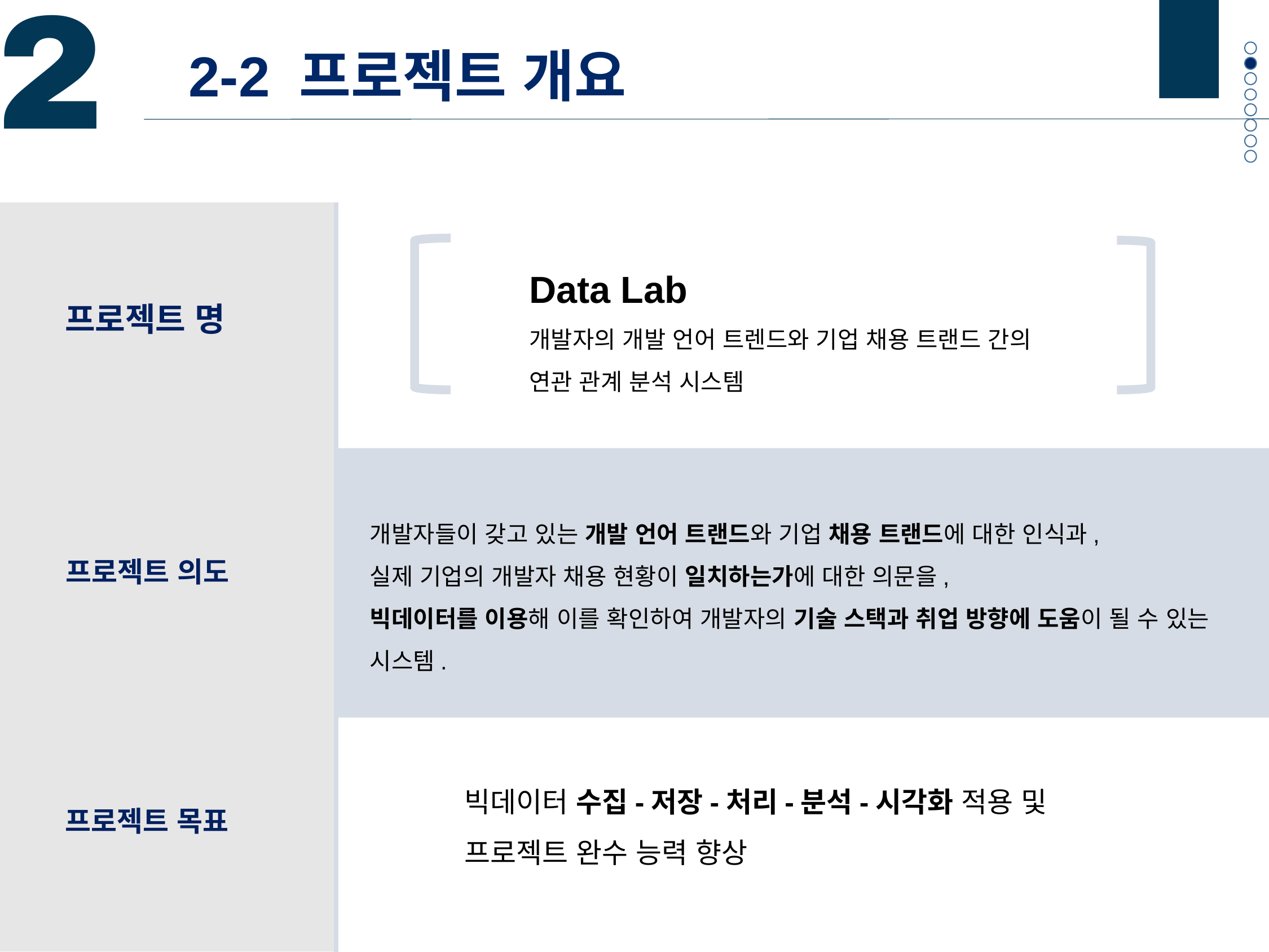

2
2-2 프로젝트 개요

Data Lab
개발자의 개발 언어 트렌드와 기업 채용 트랜드 간의
연관 관계 분석 시스템
프로젝트 명

개발자들이 갖고 있는 개발 언어 트랜드와 기업 채용 트랜드에 대한 인식과,
실제 기업의 개발자 채용 현황이 일치하는가에 대한 의문을,
빅데이터를 이용해 이를 확인하여 개발자의 기술 스택과 취업 방향에 도움이 될 수 있는 시스템.
프로젝트 의도
빅데이터 수집-저장-처리-분석-시각화 적용 및
프로젝트 완수 능력 향상
프로젝트 목표